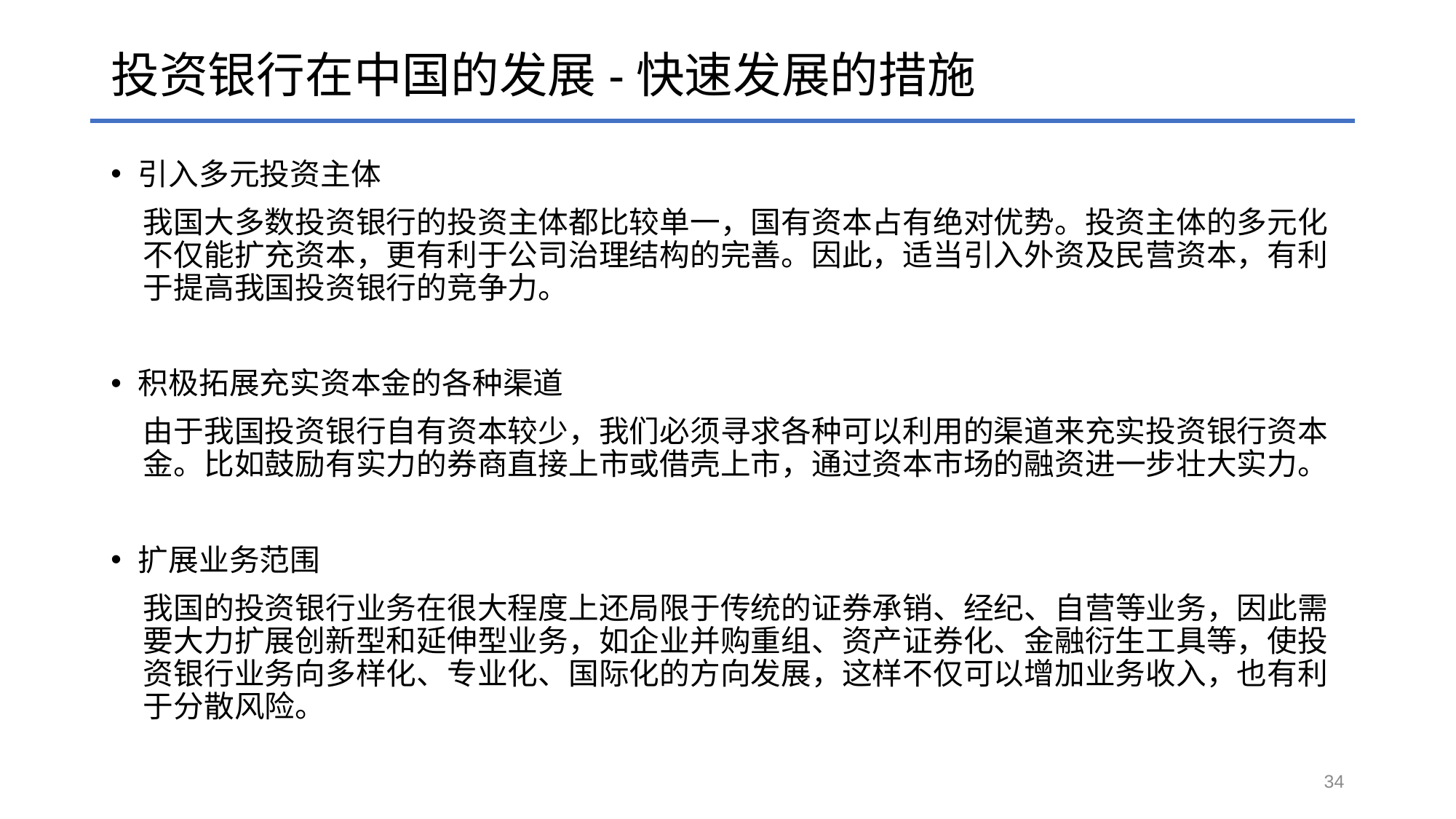

# 投资银行在中国的发展-快速发展的措施
引入多元投资主体
我国大多数投资银行的投资主体都比较单一，国有资本占有绝对优势。投资主体的多元化不仅能扩充资本，更有利于公司治理结构的完善。因此，适当引入外资及民营资本，有利于提高我国投资银行的竞争力。

积极拓展充实资本金的各种渠道
由于我国投资银行自有资本较少，我们必须寻求各种可以利用的渠道来充实投资银行资本金。比如鼓励有实力的券商直接上市或借壳上市，通过资本市场的融资进一步壮大实力。

扩展业务范围
我国的投资银行业务在很大程度上还局限于传统的证券承销、经纪、自营等业务，因此需要大力扩展创新型和延伸型业务，如企业并购重组、资产证券化、金融衍生工具等，使投资银行业务向多样化、专业化、国际化的方向发展，这样不仅可以增加业务收入，也有利于分散风险。
34